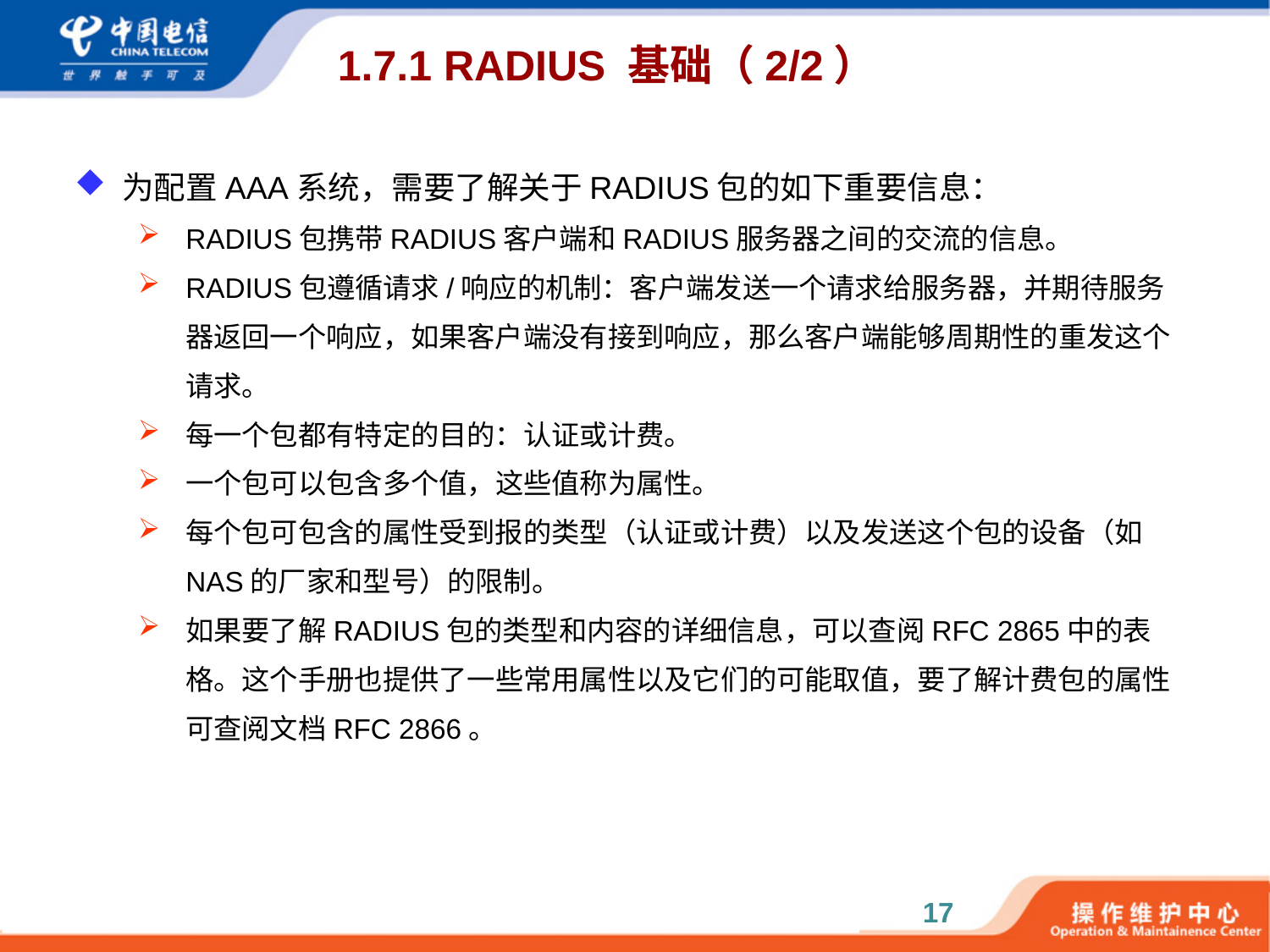

# 1.7.1 RADIUS 基础（2/2）

为配置AAA系统，需要了解关于RADIUS包的如下重要信息：
RADIUS包携带RADIUS客户端和RADIUS服务器之间的交流的信息。
RADIUS包遵循请求/响应的机制：客户端发送一个请求给服务器，并期待服务器返回一个响应，如果客户端没有接到响应，那么客户端能够周期性的重发这个请求。
每一个包都有特定的目的：认证或计费。
一个包可以包含多个值，这些值称为属性。
每个包可包含的属性受到报的类型（认证或计费）以及发送这个包的设备（如NAS的厂家和型号）的限制。
如果要了解RADIUS包的类型和内容的详细信息，可以查阅RFC 2865中的表格。这个手册也提供了一些常用属性以及它们的可能取值，要了解计费包的属性可查阅文档RFC 2866。